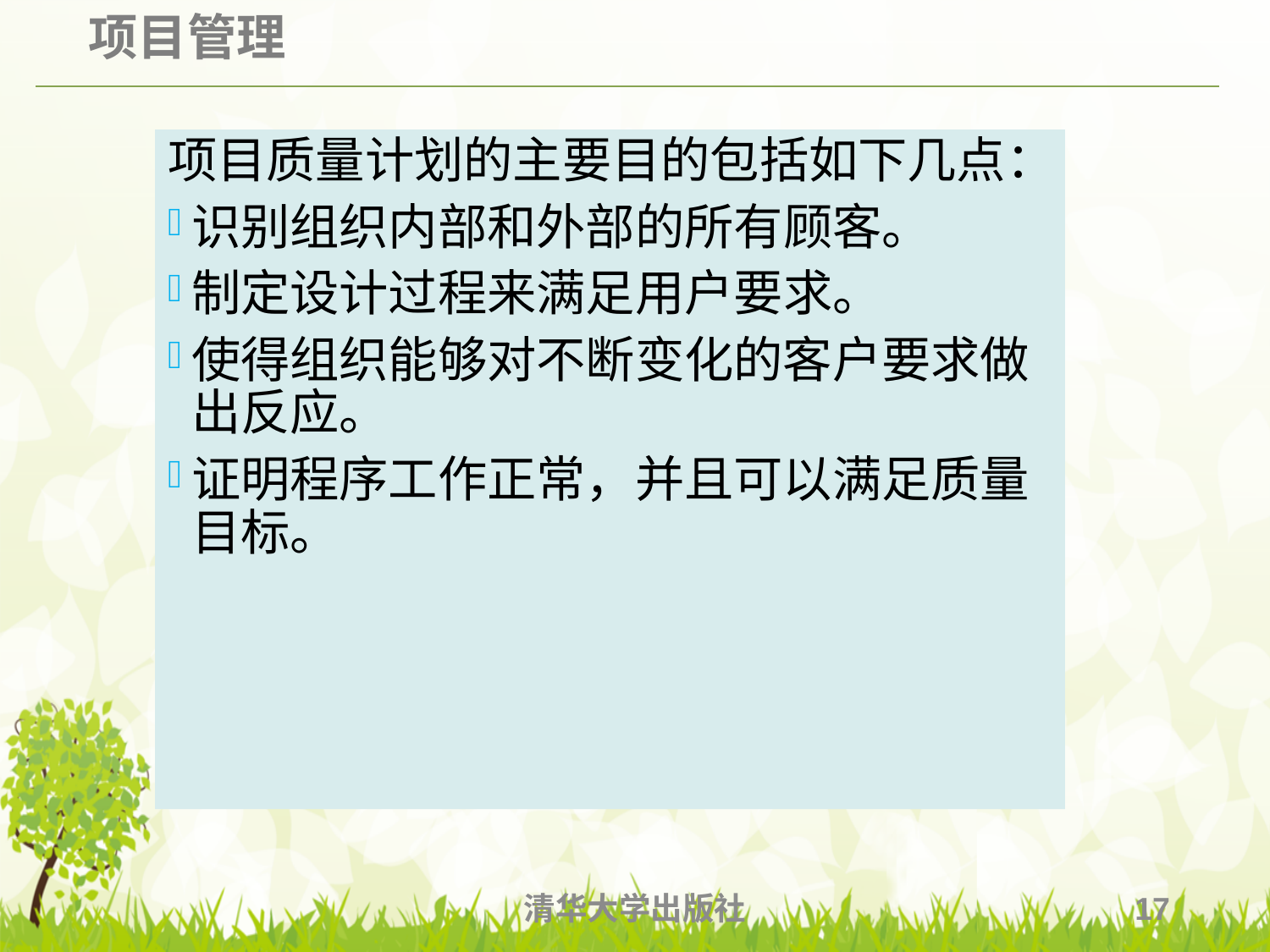

项目质量计划的主要目的包括如下几点：
识别组织内部和外部的所有顾客。
制定设计过程来满足用户要求。
使得组织能够对不断变化的客户要求做出反应。
证明程序工作正常，并且可以满足质量目标。

清华大学出版社
17